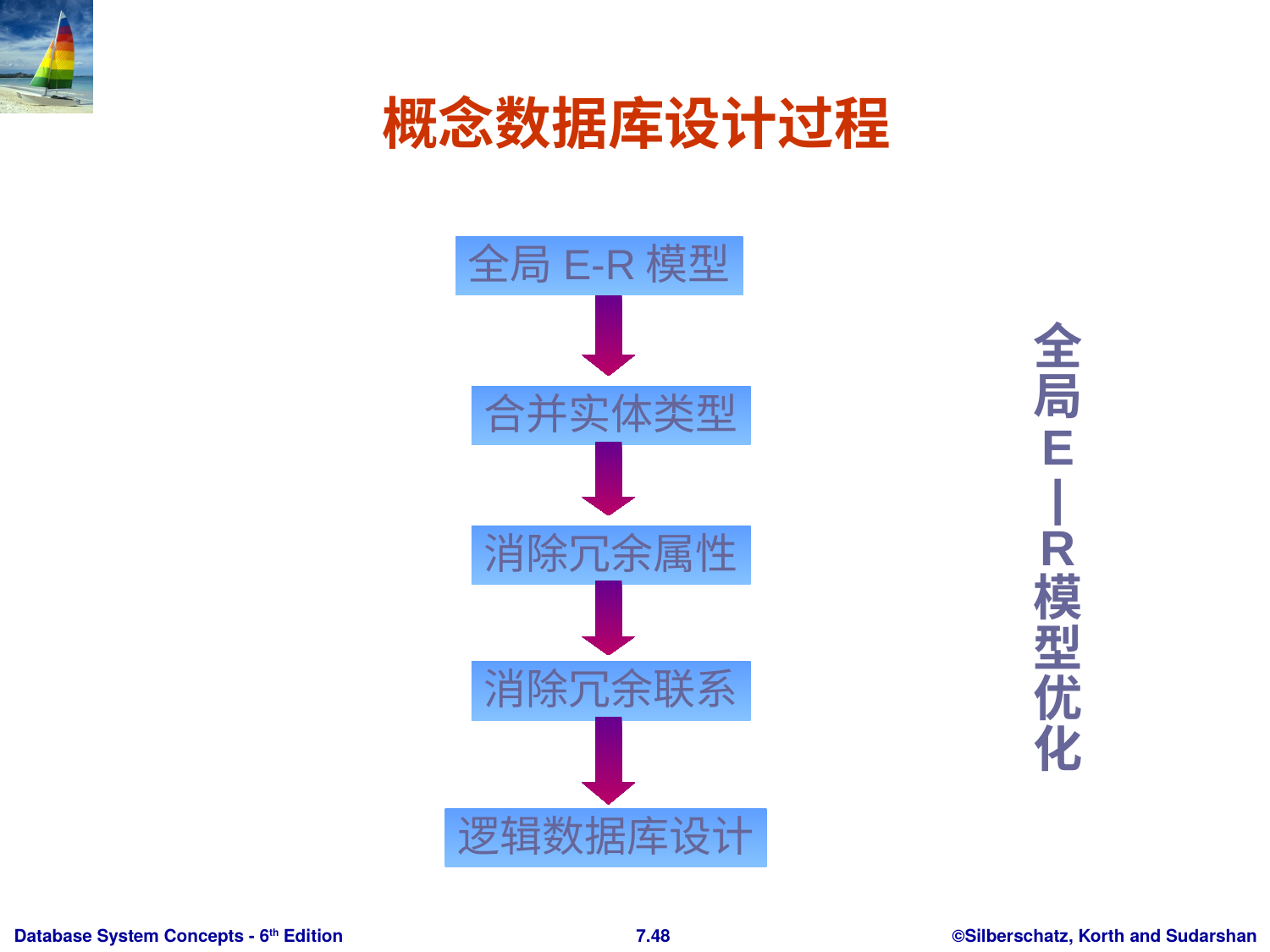

# 概念数据库设计过程
全局E-R模型

全
局
E
|
R
模型
优
化
合并实体类型

消除冗余属性

消除冗余联系

逻辑数据库设计